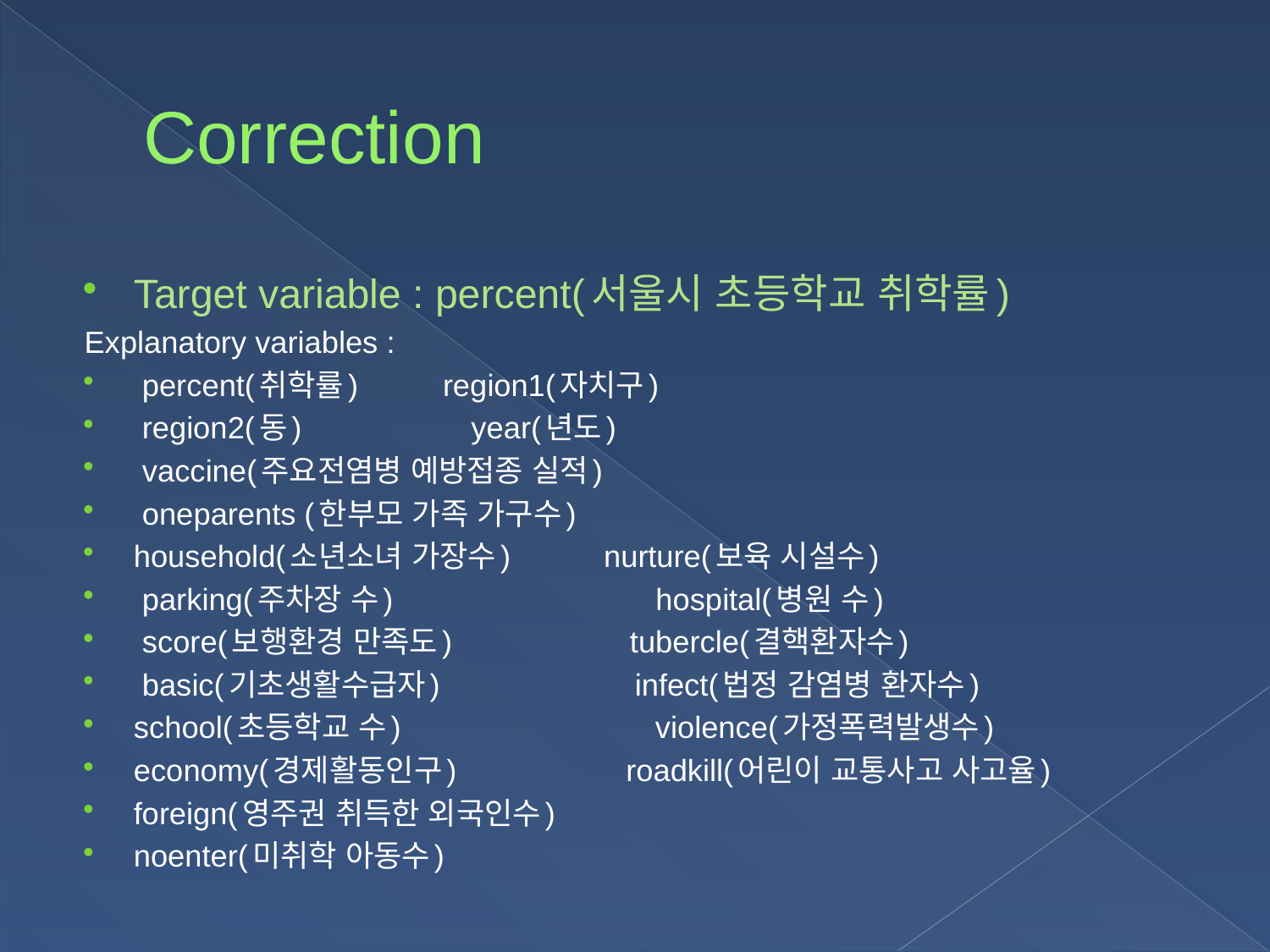

# Correction
Target variable : percent(서울시 초등학교 취학률)
Explanatory variables :
 percent(취학률)          region1(자치구)
 region2(동)                    year(년도)
 vaccine(주요전염병 예방접종 실적)
 oneparents (한부모 가족 가구수)
household(소년소녀 가장수)           nurture(보육 시설수)
 parking(주차장 수)                               hospital(병원 수)
 score(보행환경 만족도)                     tubercle(결핵환자수)
 basic(기초생활수급자)                       infect(법정 감염병 환자수)
school(초등학교 수)                              violence(가정폭력발생수)
economy(경제활동인구)                    roadkill(어린이 교통사고 사고율)
foreign(영주권 취득한 외국인수)
noenter(미취학 아동수)